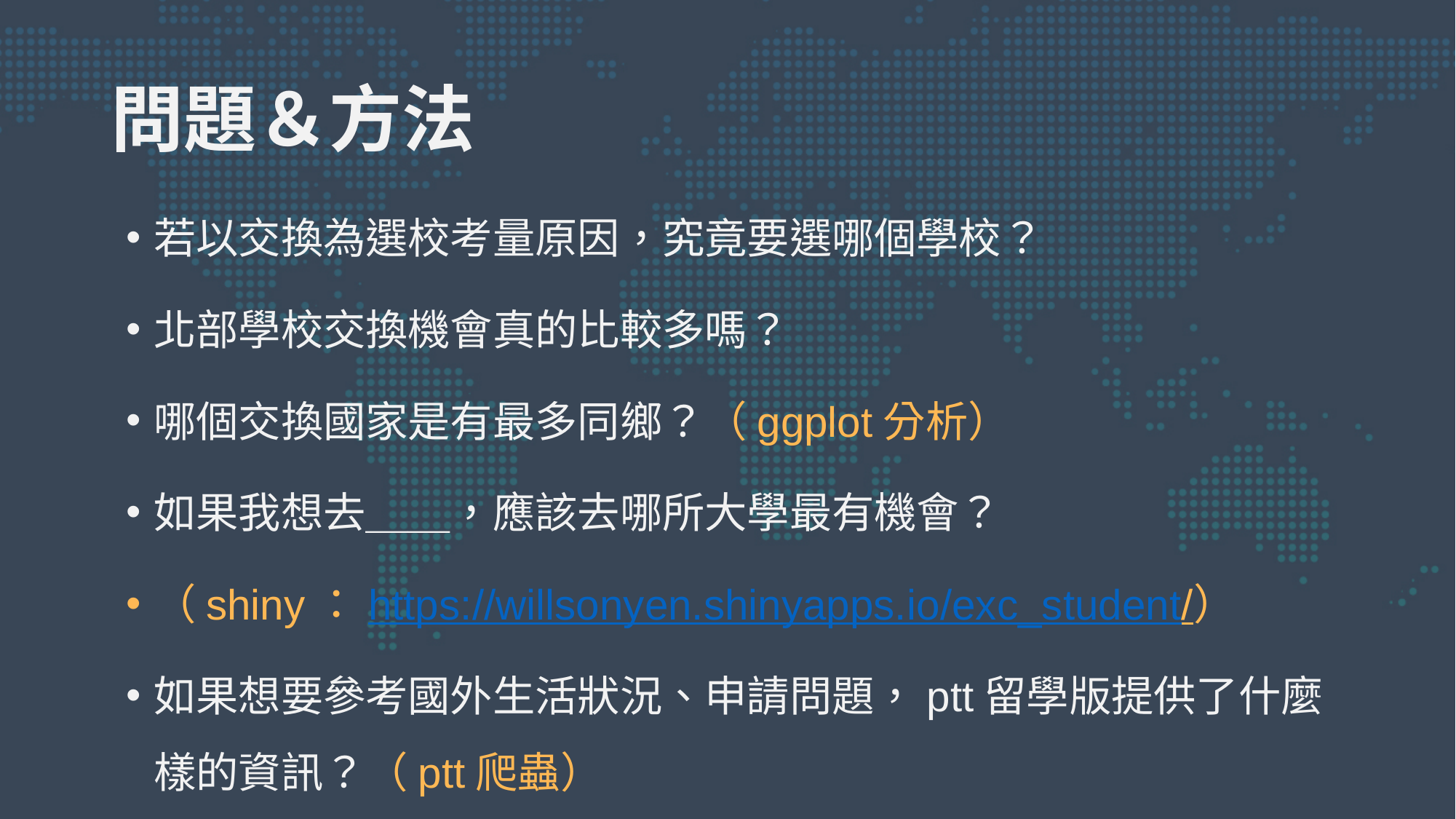

# 問題＆方法
若以交換為選校考量原因，究竟要選哪個學校？
北部學校交換機會真的比較多嗎？
哪個交換國家是有最多同鄉？（ggplot分析）
如果我想去＿＿，應該去哪所大學最有機會？
（shiny：https://willsonyen.shinyapps.io/exc_student/）
如果想要參考國外生活狀況、申請問題，ptt留學版提供了什麼樣的資訊？（ptt爬蟲）